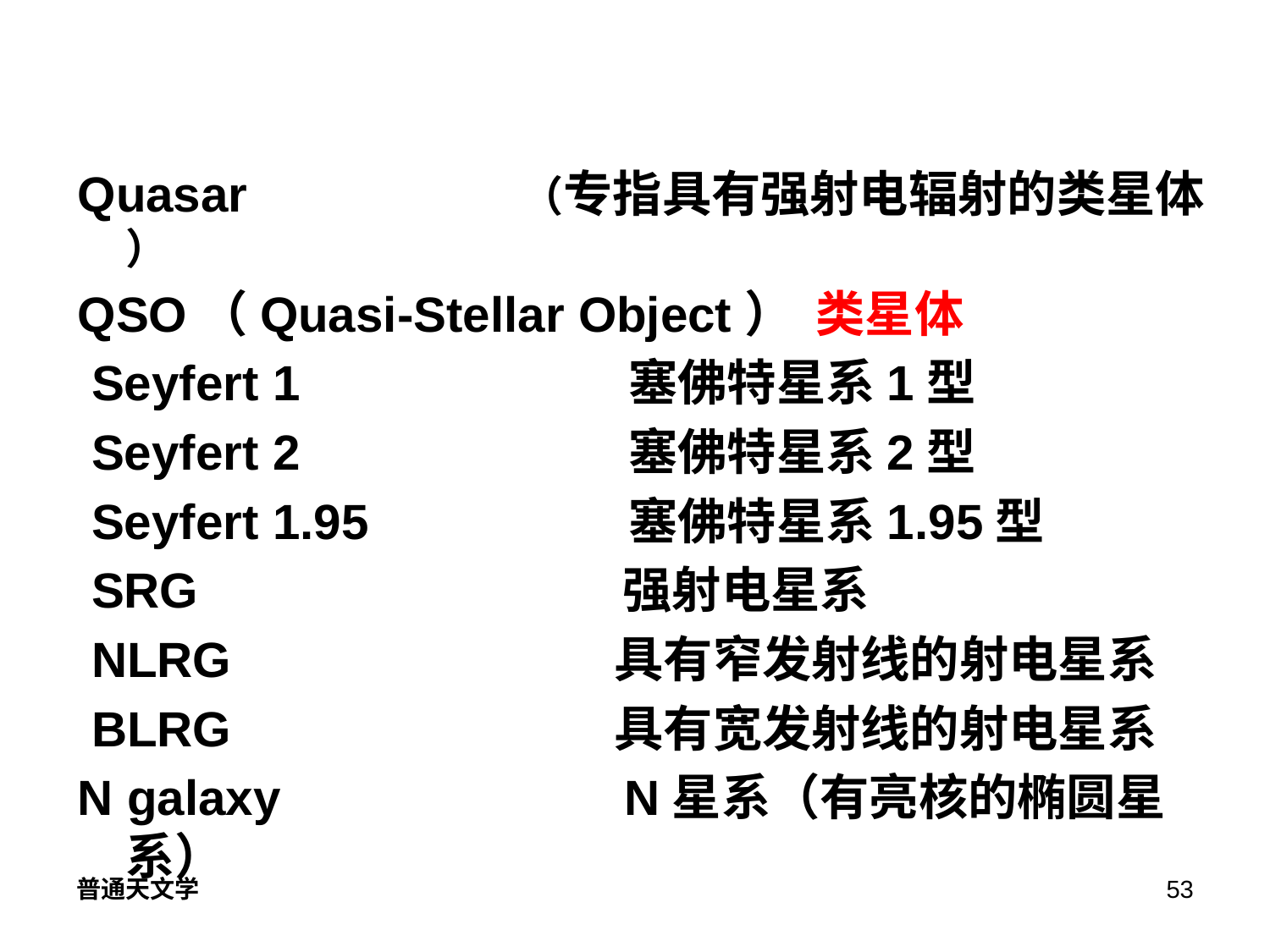

Quasar                   （专指具有强射电辐射的类星体 ）
QSO（Quasi-Stellar Object）  类星体
 Seyfert 1                       塞佛特星系1型
 Seyfert 2                       塞佛特星系2型
 Seyfert 1.95                  塞佛特星系1.95型
 SRG                              强射电星系
 NLRG                           具有窄发射线的射电星系
 BLRG                           具有宽发射线的射电星系
N galaxy                         N星系（有亮核的椭圆星系）

普通天文学
53